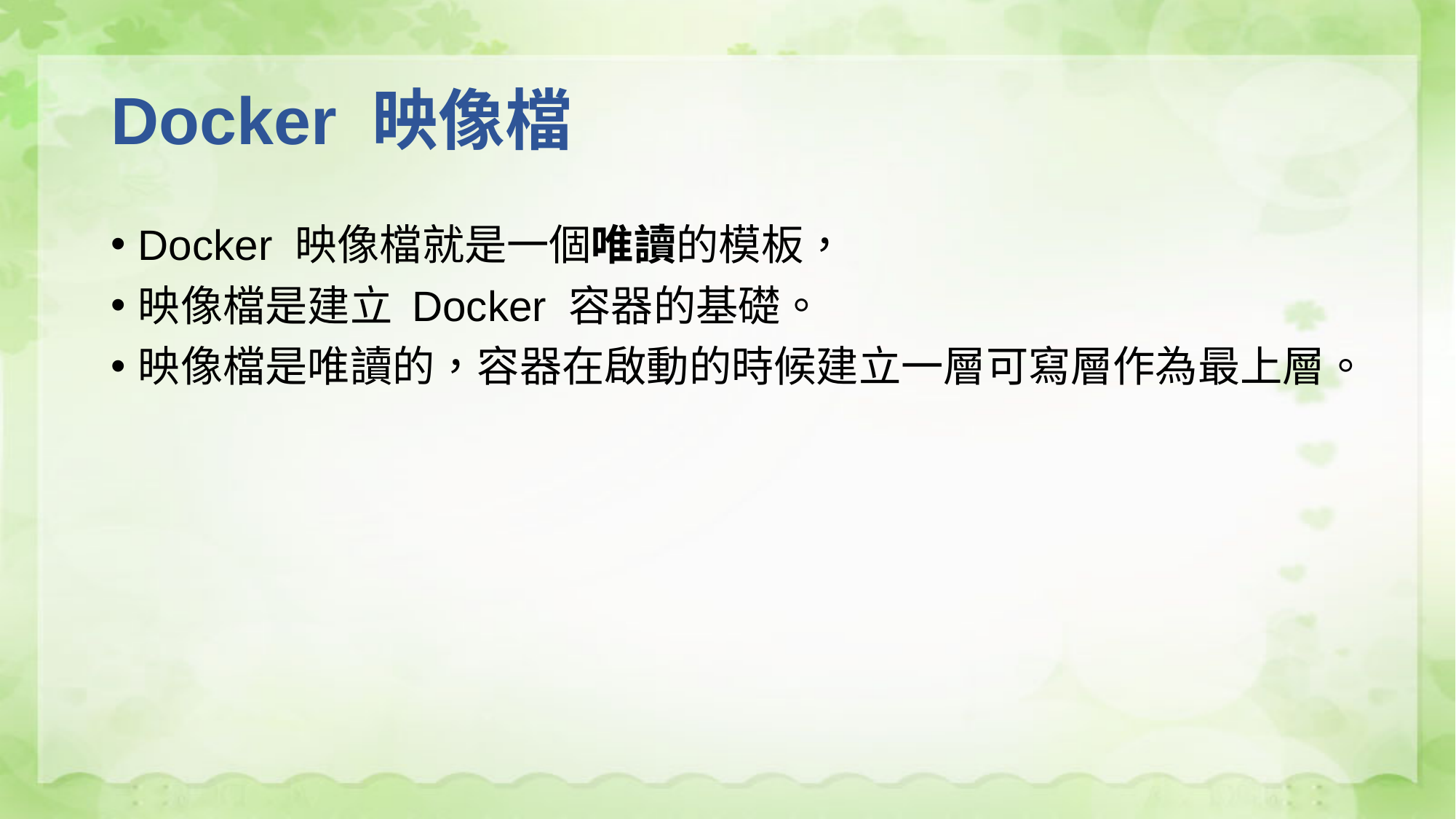

# Docker 映像檔
Docker 映像檔就是一個唯讀的模板，
映像檔是建立 Docker 容器的基礎。
映像檔是唯讀的，容器在啟動的時候建立一層可寫層作為最上層。